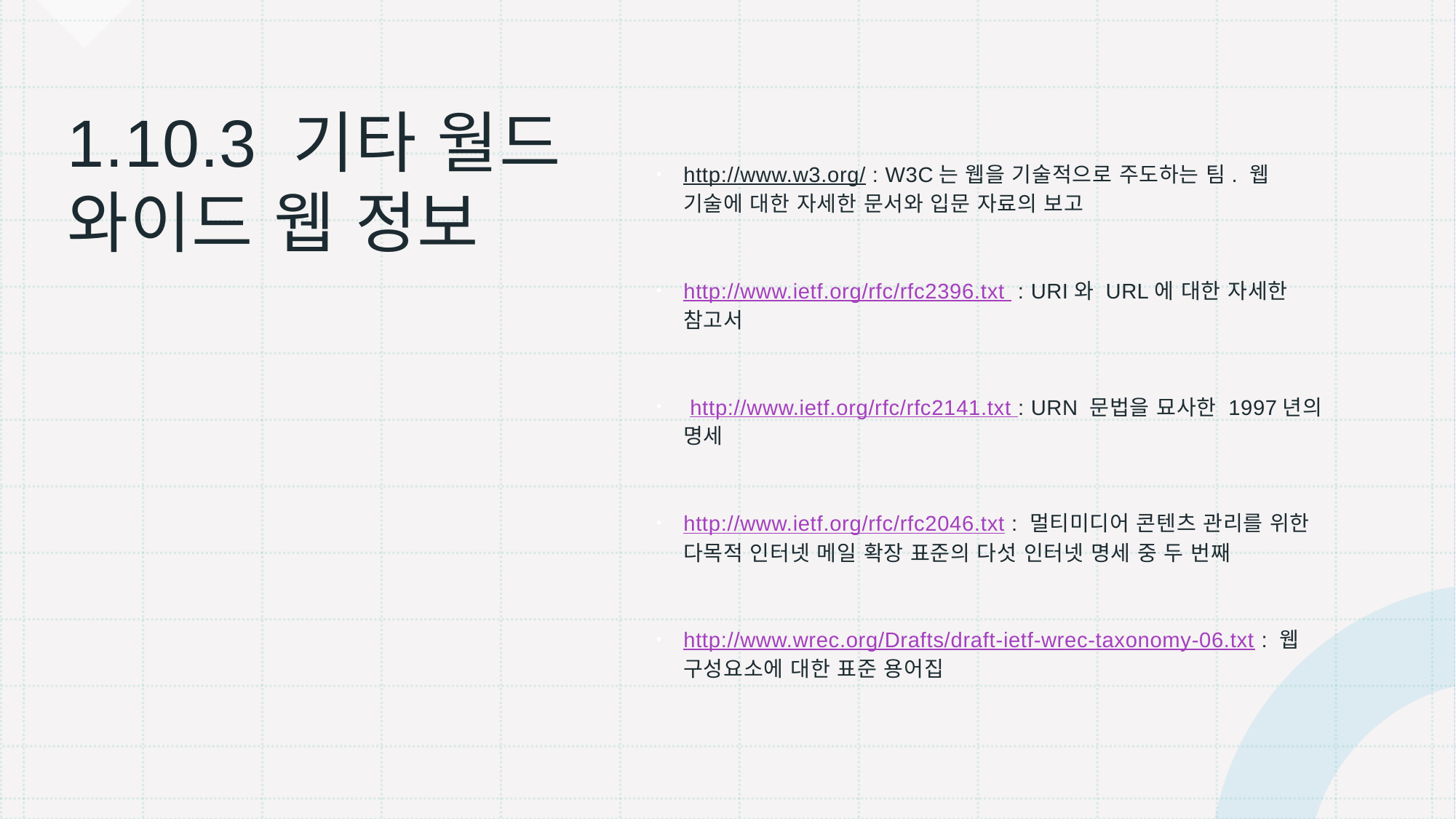

# 1.10.3 기타 월드 와이드 웹 정보
http://www.w3.org/ : W3C는 웹을 기술적으로 주도하는 팀. 웹 기술에 대한 자세한 문서와 입문 자료의 보고

http://www.ietf.org/rfc/rfc2396.txt  : URI와 URL에 대한 자세한 참고서

 http://www.ietf.org/rfc/rfc2141.txt : URN 문법을 묘사한 1997년의 명세

http://www.ietf.org/rfc/rfc2046.txt : 멀티미디어 콘텐츠 관리를 위한 다목적 인터넷 메일 확장 표준의 다섯 인터넷 명세 중 두 번째

http://www.wrec.org/Drafts/draft-ietf-wrec-taxonomy-06.txt : 웹 구성요소에 대한 표준 용어집